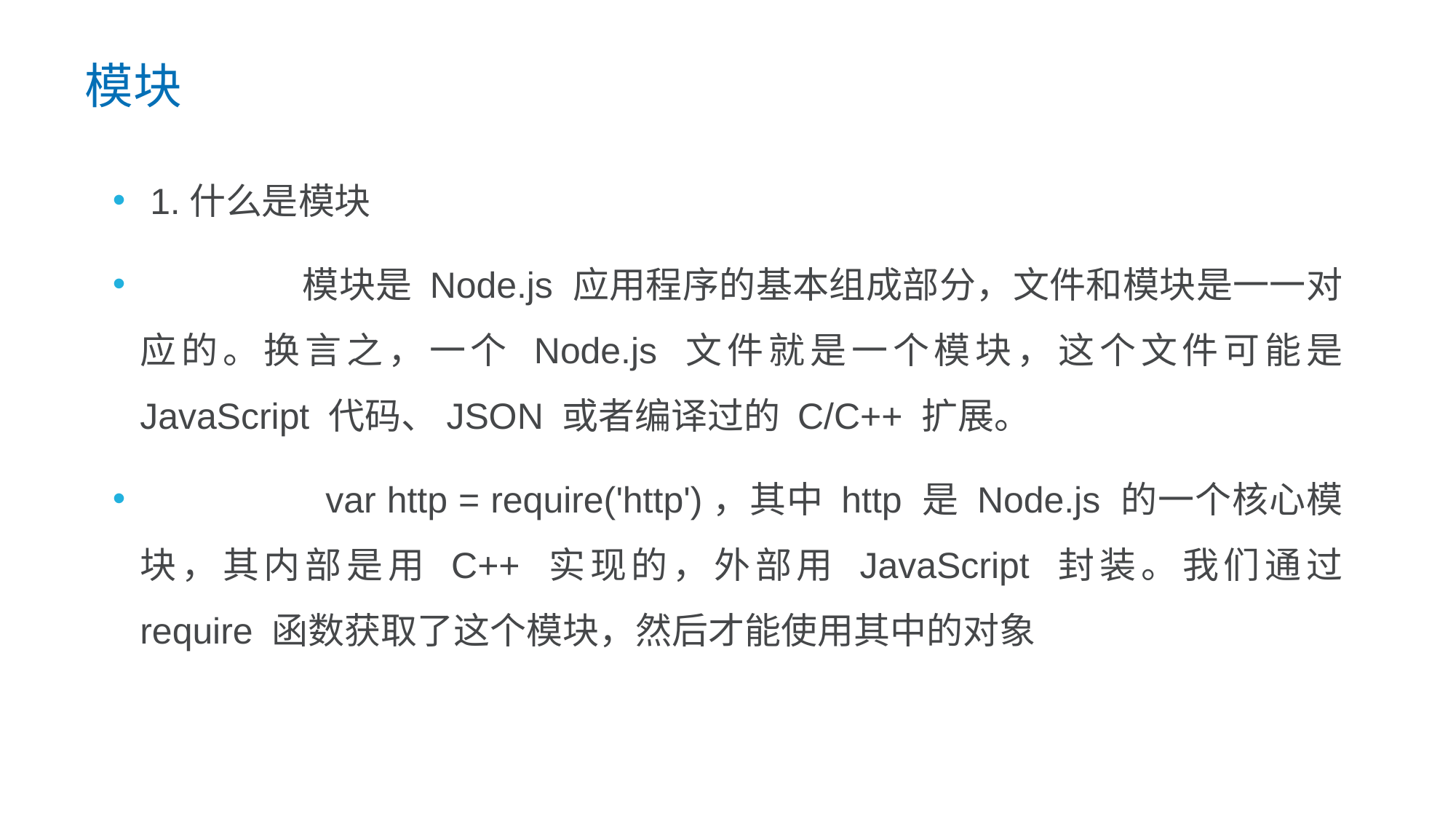

模块
 1.什么是模块
                  模块是 Node.js 应用程序的基本组成部分，文件和模块是一一对应的。换言之，一个 Node.js 文件就是一个模块，这个文件可能是 JavaScript 代码、JSON 或者编译过的 C/C++ 扩展。
                 var http = require('http')，其中 http 是 Node.js 的一个核心模块，其内部是用 C++ 实现的，外部用 JavaScript 封装。我们通过 require 函数获取了这个模块，然后才能使用其中的对象